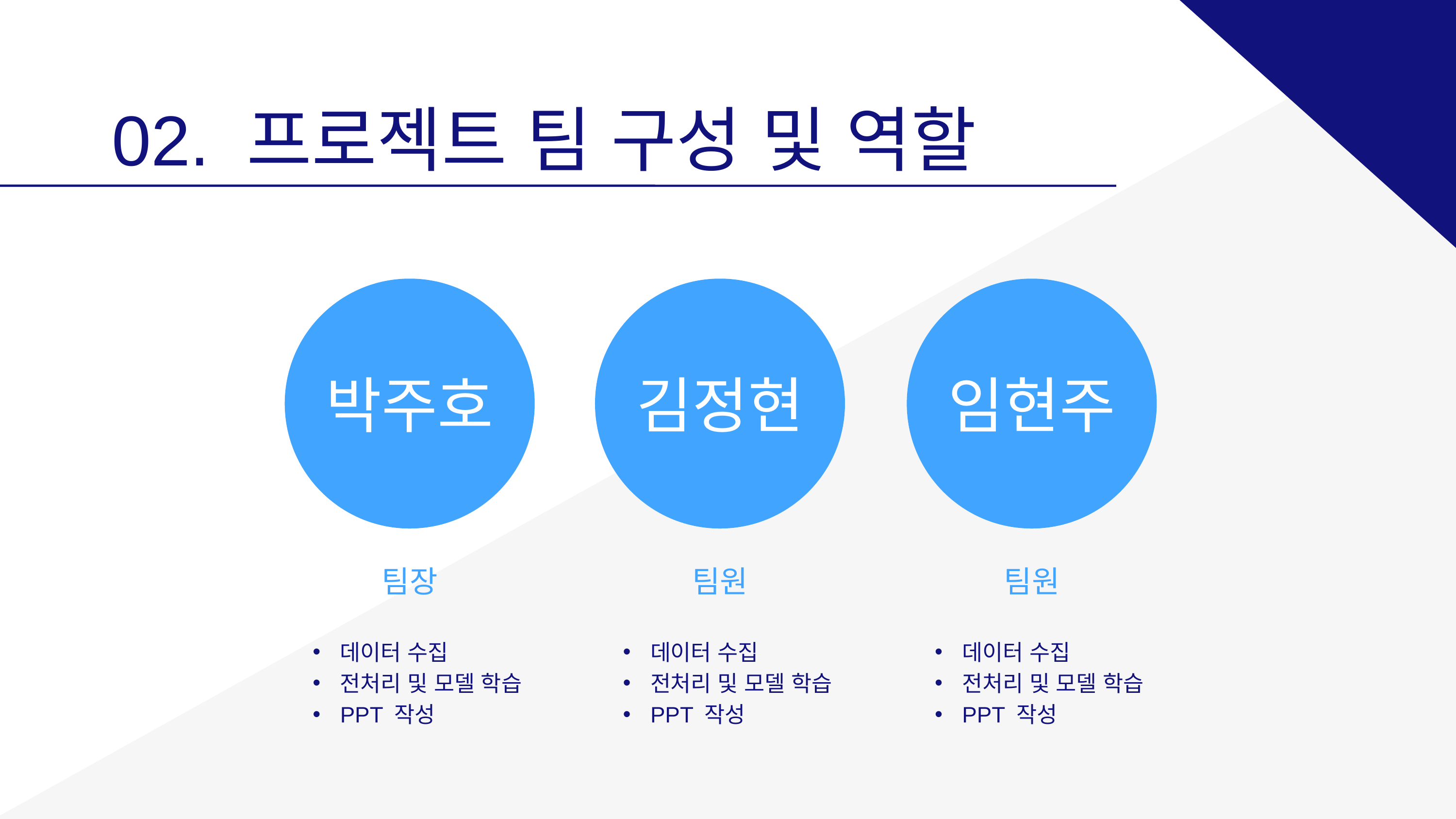

02. 프로젝트 팀 구성 및 역할

박주호
김정현
임현주
팀장
팀원
팀원
데이터 수집
전처리 및 모델 학습
PPT 작성
데이터 수집
전처리 및 모델 학습
PPT 작성
데이터 수집
전처리 및 모델 학습
PPT 작성